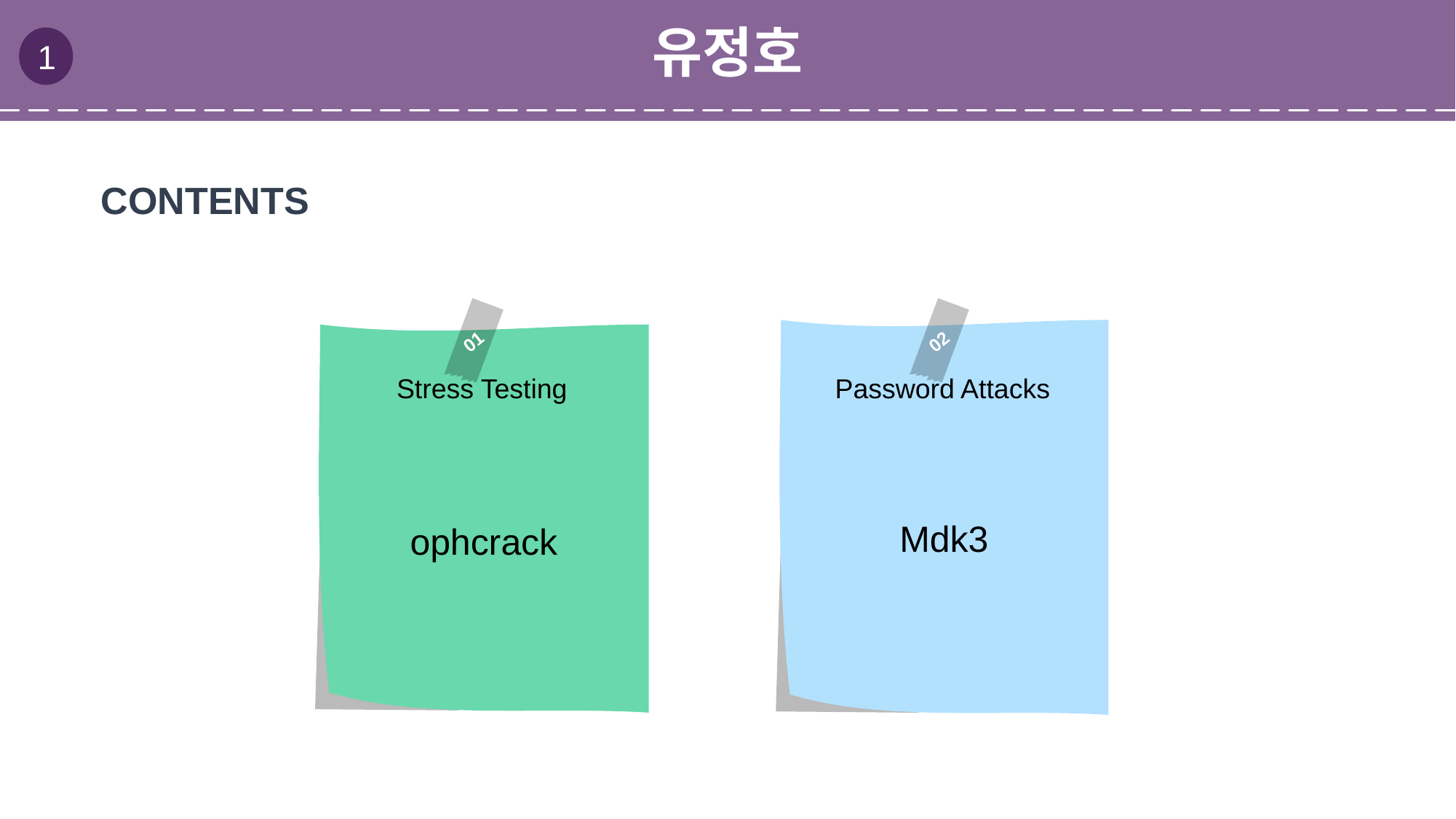

유정호
1

CONTENTS
01
02

Mdk3

ophcrack

Stress Testing
  Password Attacks